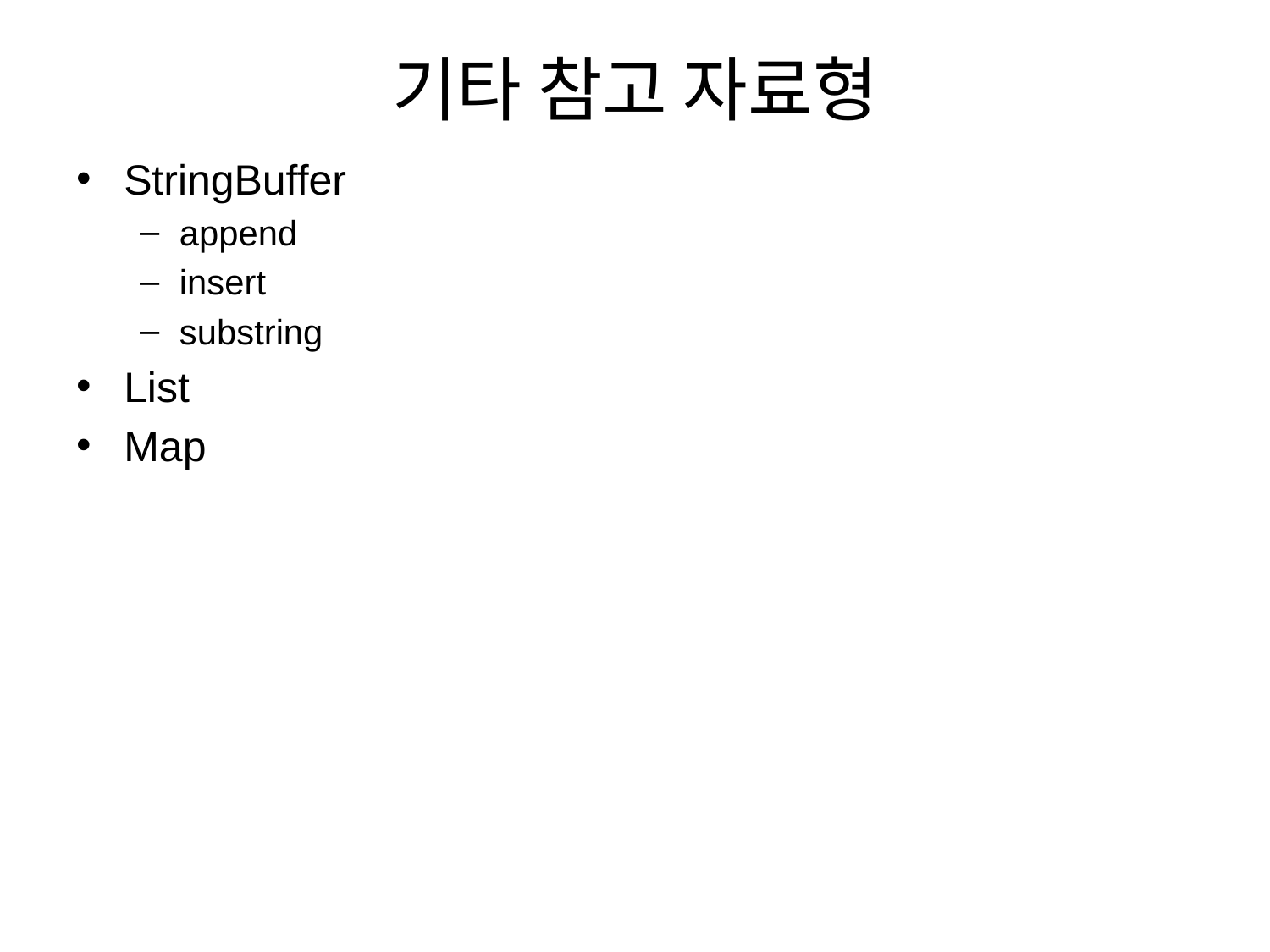

# 기타 참고 자료형
StringBuffer
append
insert
substring
List
Map